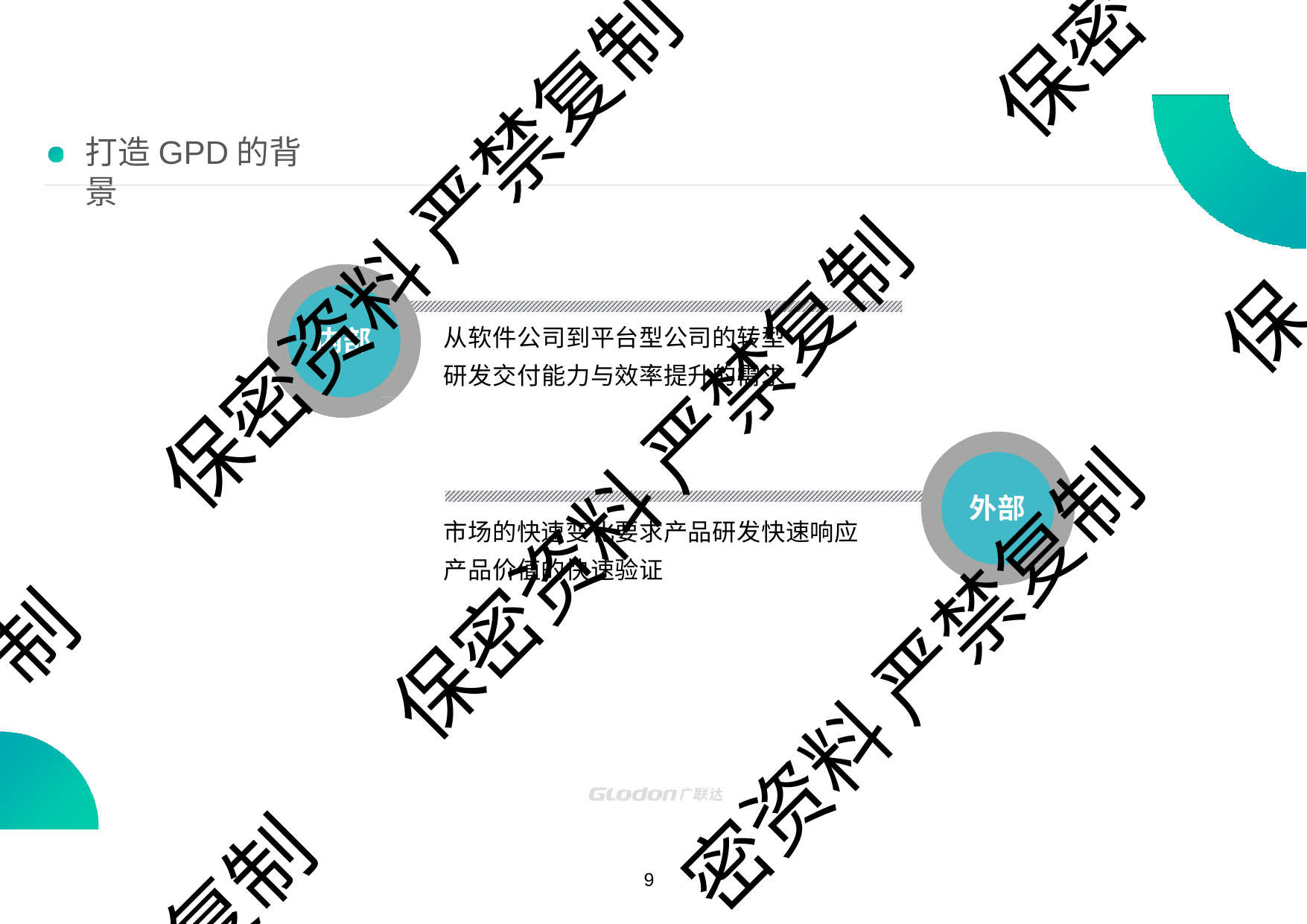

保密

# 打造GPD的背景

保密资料 严禁复制

保

从软件公司到平台型公司的转型 研发交付能力与效率提升的需求
内部

保密资料 严禁复制

外部

市场的快速变化要求产品研发快速响应 产品价值的快速验证
制
密资料 严禁复制

复制
9